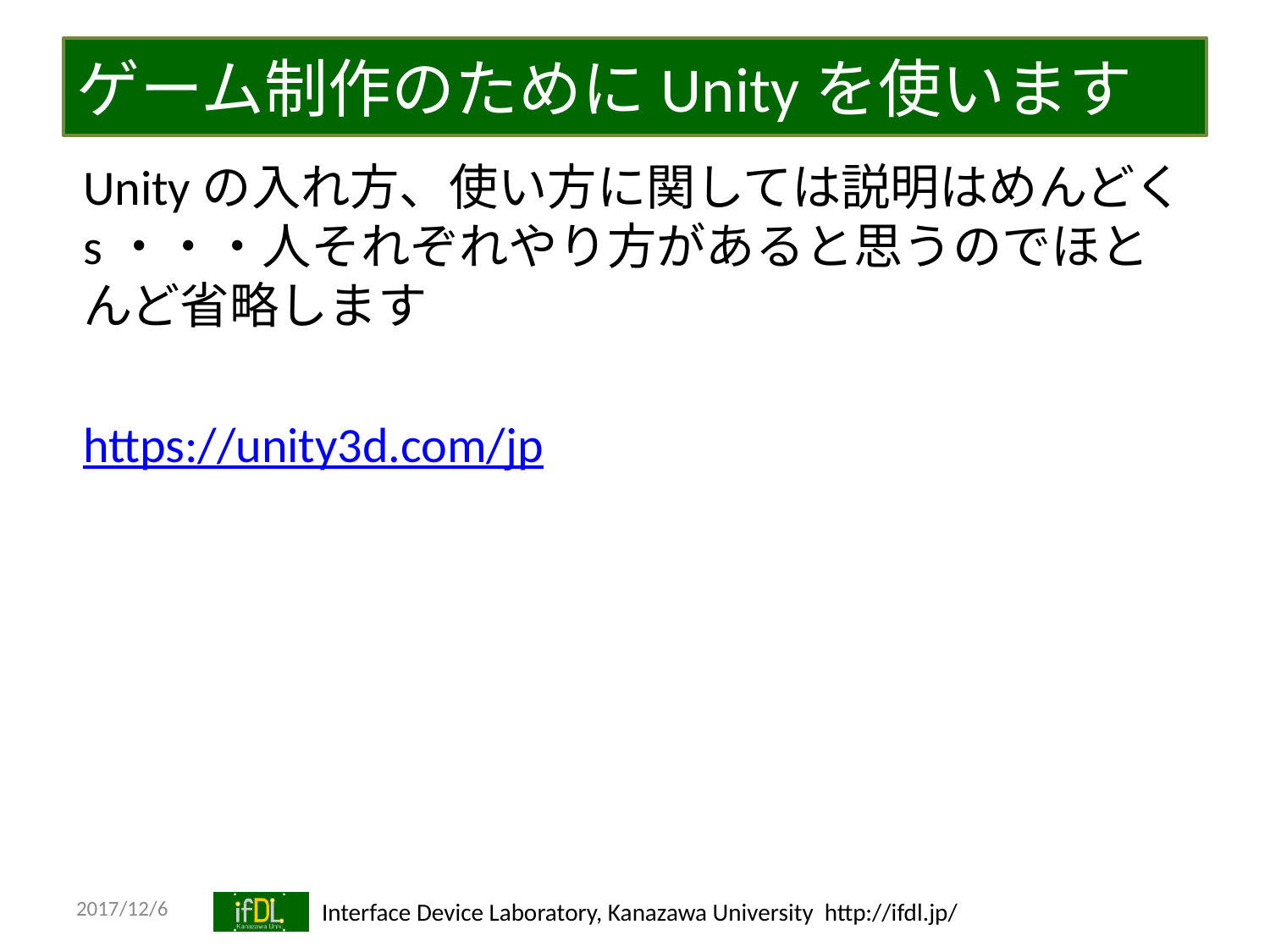

# ゲーム制作のためにUnityを使います
Unityの入れ方、使い方に関しては説明はめんどくs・・・人それぞれやり方があると思うのでほとんど省略します

https://unity3d.com/jp